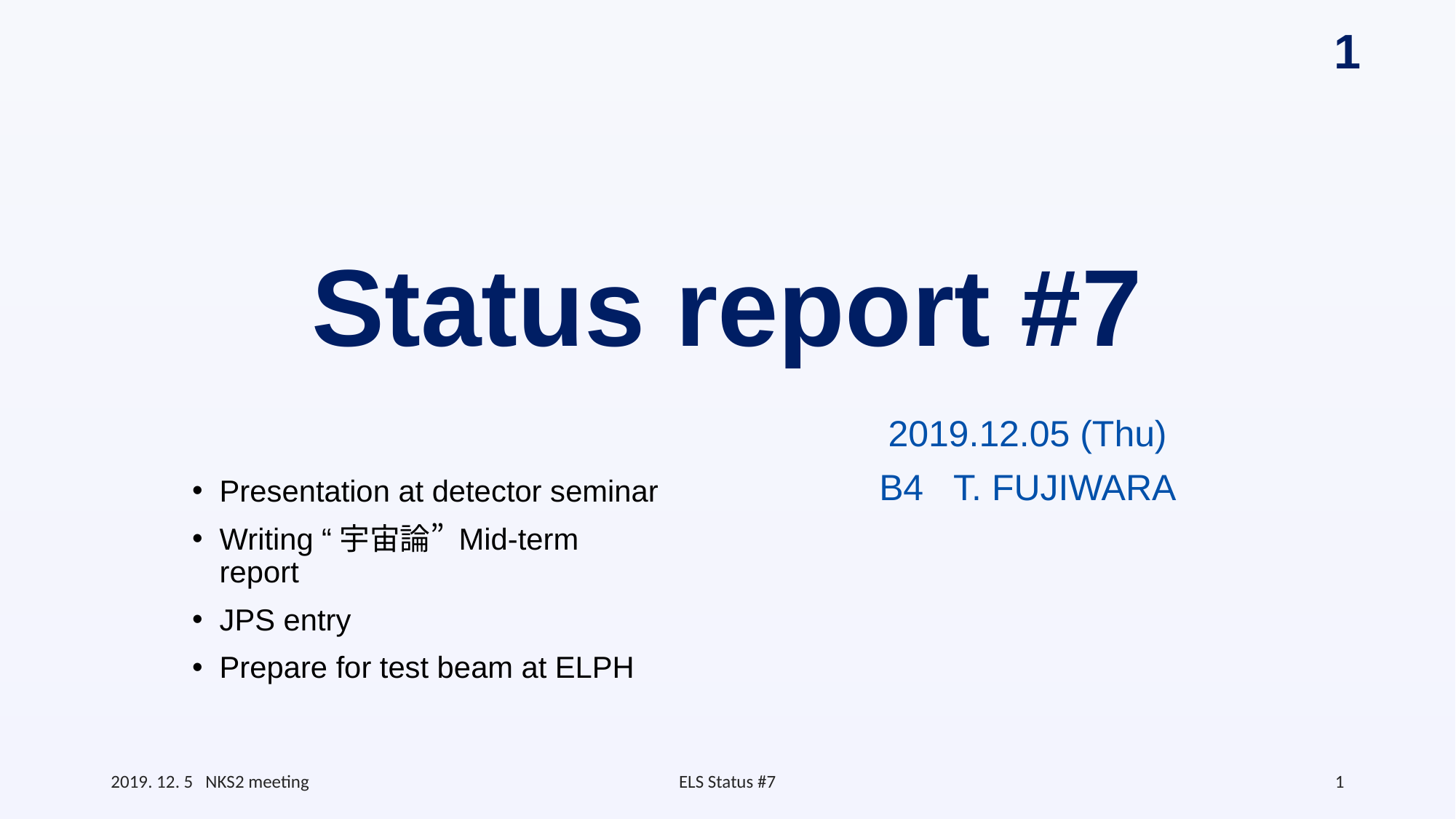

# Status report #7

2019.12.05 (Thu)
B4   T. FUJIWARA
Presentation at detector seminar
Writing “宇宙論” Mid-term report
JPS entry
Prepare for test beam at ELPH
2019. 12. 5   NKS2 meeting
ELS Status #7
1